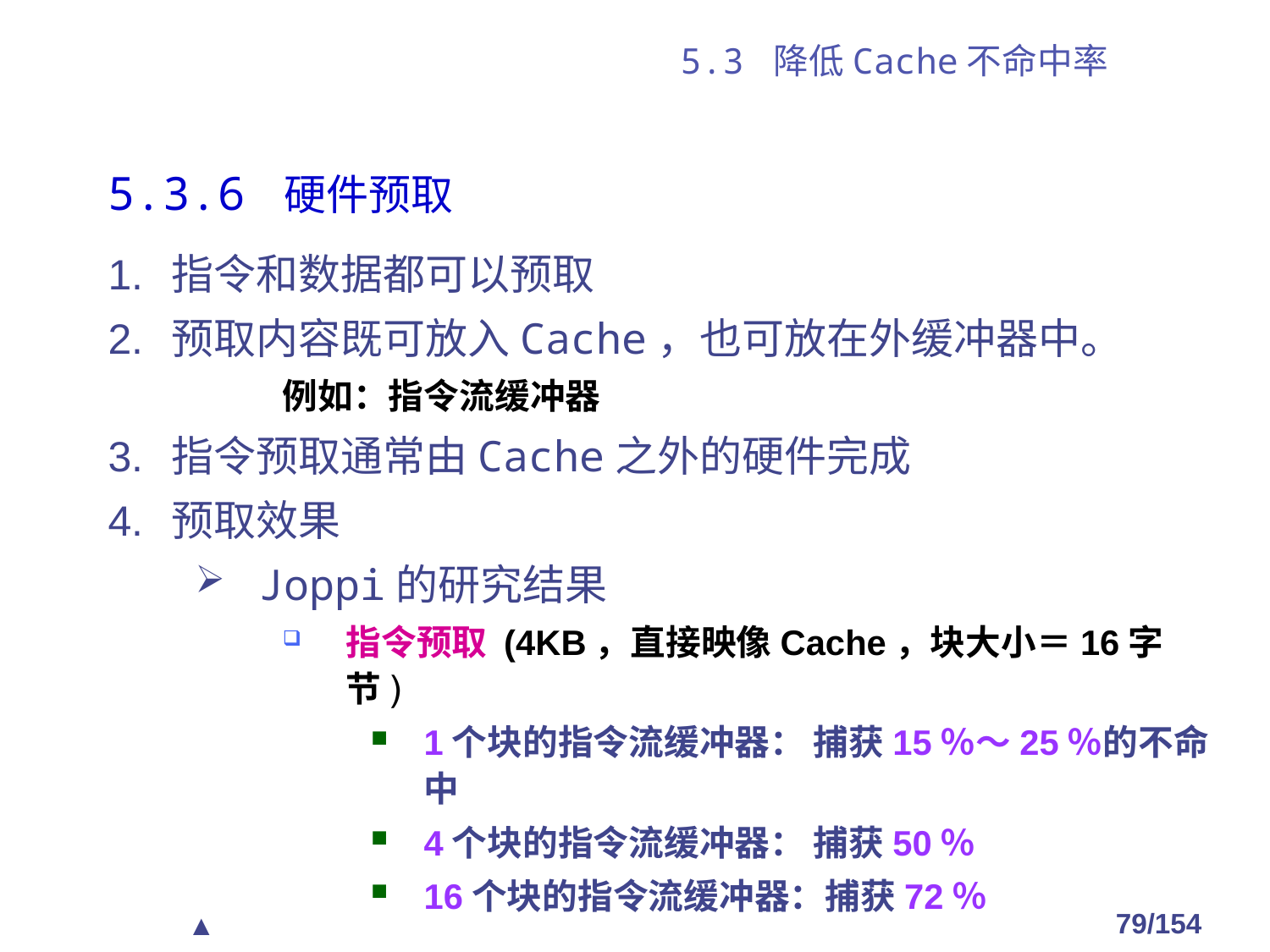

# 5.3 降低Cache不命中率
5.3.6 硬件预取
指令和数据都可以预取
预取内容既可放入Cache，也可放在外缓冲器中。
例如：指令流缓冲器
指令预取通常由Cache之外的硬件完成
预取效果
Joppi的研究结果
指令预取 (4KB，直接映像Cache，块大小＝16字节)
1个块的指令流缓冲器： 捕获15％～25％的不命中
4个块的指令流缓冲器： 捕获50％
16个块的指令流缓冲器：捕获72％